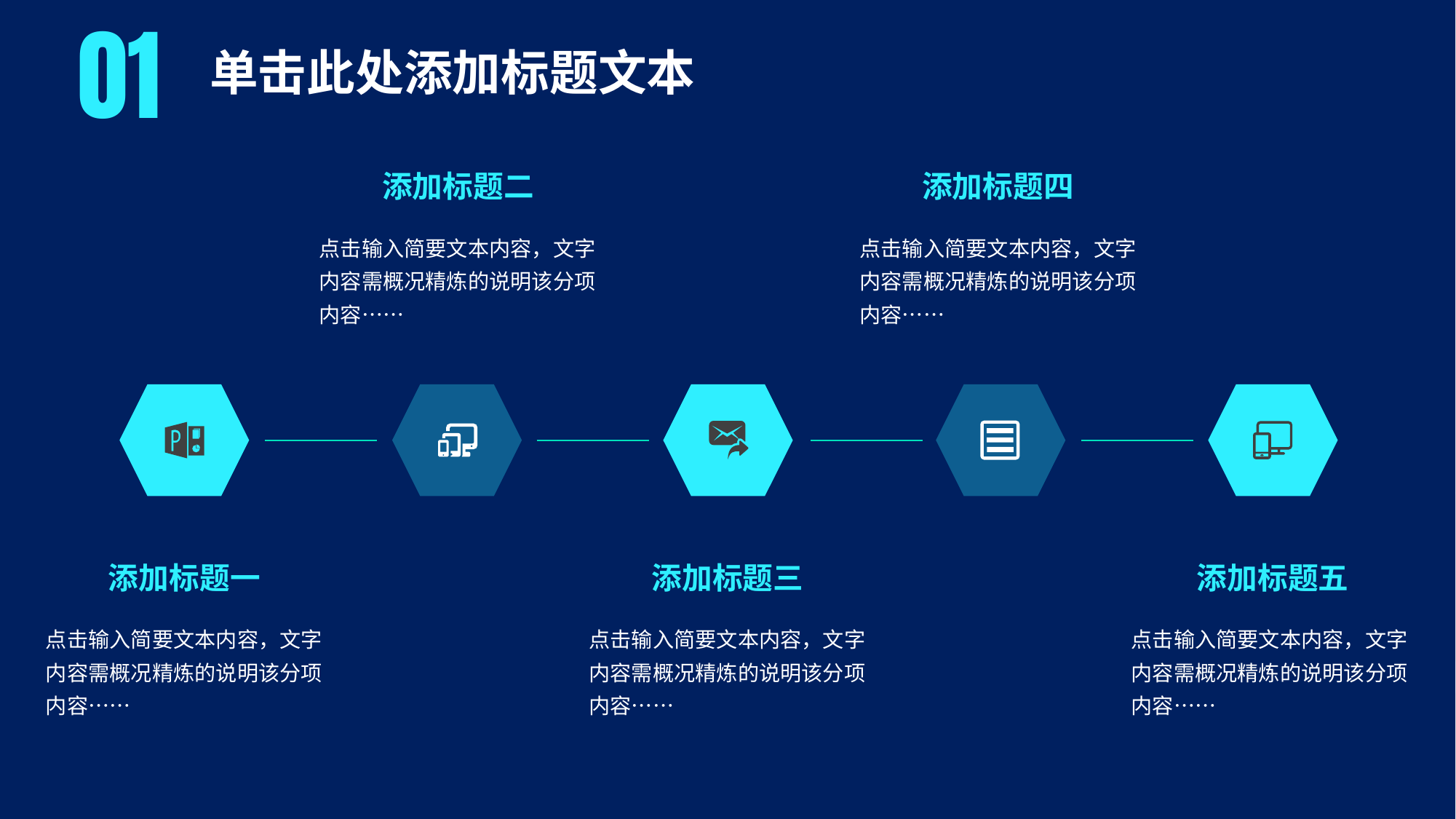

01
单击此处添加标题文本
添加标题二
点击输入简要文本内容，文字内容需概况精炼的说明该分项内容……
添加标题四
点击输入简要文本内容，文字内容需概况精炼的说明该分项内容……

添加标题一
点击输入简要文本内容，文字内容需概况精炼的说明该分项内容……
添加标题三
点击输入简要文本内容，文字内容需概况精炼的说明该分项内容……
添加标题五
点击输入简要文本内容，文字内容需概况精炼的说明该分项内容……